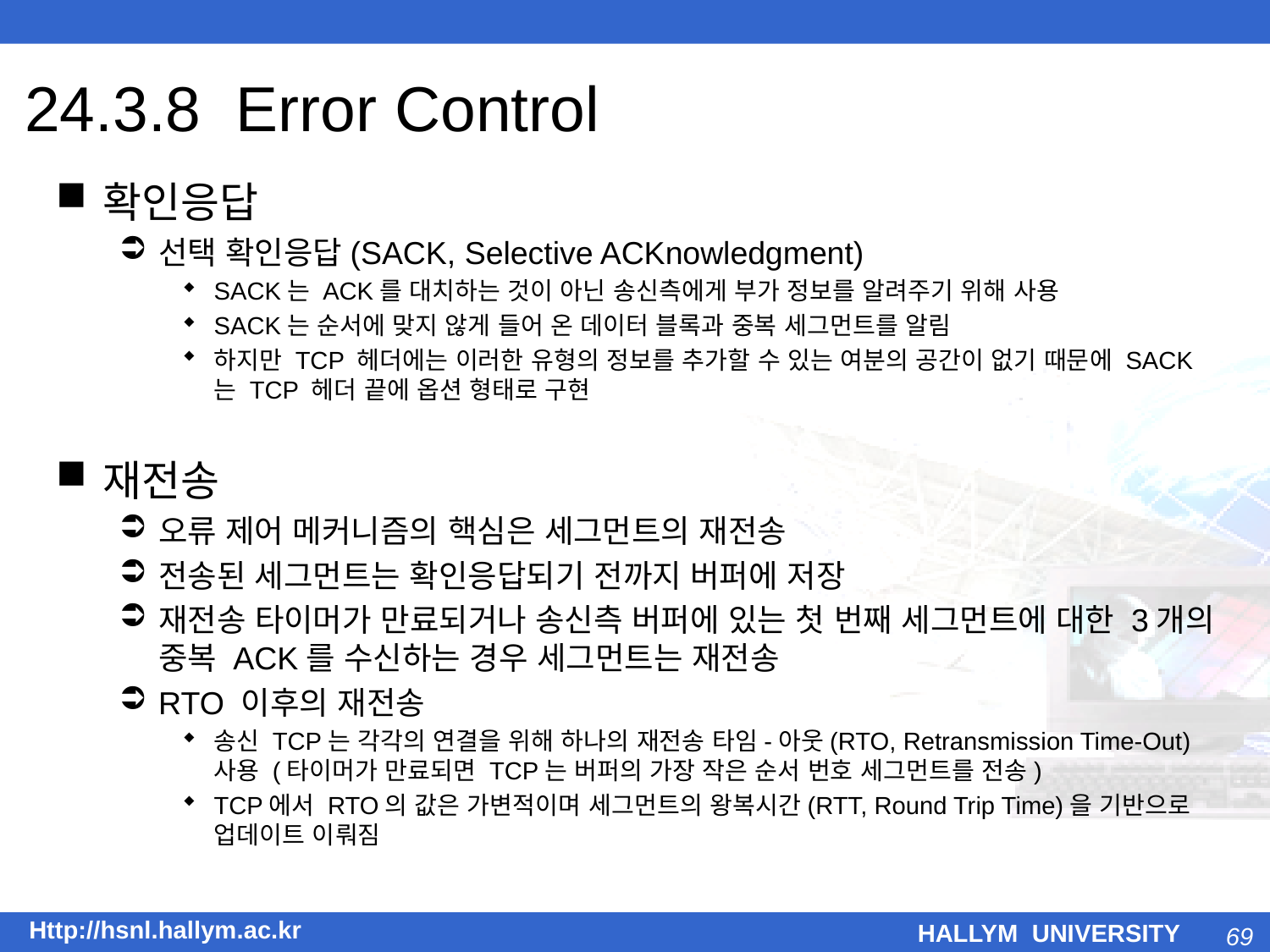

# 24.3.8  Error Control
확인응답
선택 확인응답(SACK, Selective ACKnowledgment)
SACK는 ACK를 대치하는 것이 아닌 송신측에게 부가 정보를 알려주기 위해 사용
SACK는 순서에 맞지 않게 들어 온 데이터 블록과 중복 세그먼트를 알림
하지만 TCP 헤더에는 이러한 유형의 정보를 추가할 수 있는 여분의 공간이 없기 때문에 SACK는 TCP 헤더 끝에 옵션 형태로 구현

재전송
오류 제어 메커니즘의 핵심은 세그먼트의 재전송
전송된 세그먼트는 확인응답되기 전까지 버퍼에 저장
재전송 타이머가 만료되거나 송신측 버퍼에 있는 첫 번째 세그먼트에 대한 3개의 중복 ACK를 수신하는 경우 세그먼트는 재전송
RTO 이후의 재전송
송신 TCP는 각각의 연결을 위해 하나의 재전송 타임-아웃(RTO, Retransmission Time-Out) 사용 (타이머가 만료되면 TCP는 버퍼의 가장 작은 순서 번호 세그먼트를 전송)
TCP에서 RTO의 값은 가변적이며 세그먼트의 왕복시간(RTT, Round Trip Time)을 기반으로 업데이트 이뤄짐
69